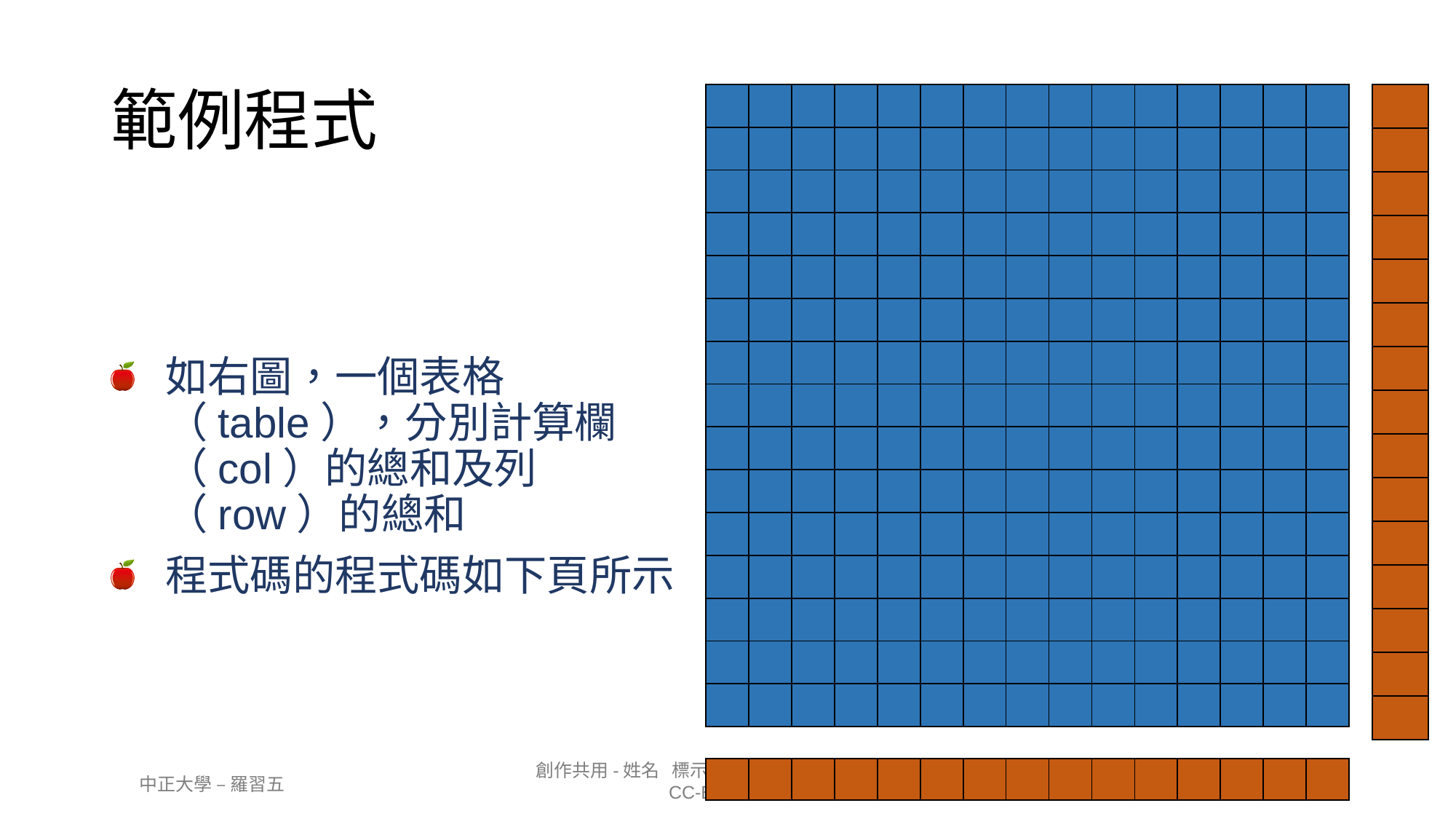

# 範例程式
|  |  |  |  |  |  |  |  |  |  |  |  |  |  |  |
| --- | --- | --- | --- | --- | --- | --- | --- | --- | --- | --- | --- | --- | --- | --- |
|  |  |  |  |  |  |  |  |  |  |  |  |  |  |  |
|  |  |  |  |  |  |  |  |  |  |  |  |  |  |  |
|  |  |  |  |  |  |  |  |  |  |  |  |  |  |  |
|  |  |  |  |  |  |  |  |  |  |  |  |  |  |  |
|  |  |  |  |  |  |  |  |  |  |  |  |  |  |  |
|  |  |  |  |  |  |  |  |  |  |  |  |  |  |  |
|  |  |  |  |  |  |  |  |  |  |  |  |  |  |  |
|  |  |  |  |  |  |  |  |  |  |  |  |  |  |  |
|  |  |  |  |  |  |  |  |  |  |  |  |  |  |  |
|  |  |  |  |  |  |  |  |  |  |  |  |  |  |  |
|  |  |  |  |  |  |  |  |  |  |  |  |  |  |  |
|  |  |  |  |  |  |  |  |  |  |  |  |  |  |  |
|  |  |  |  |  |  |  |  |  |  |  |  |  |  |  |
|  |  |  |  |  |  |  |  |  |  |  |  |  |  |  |
|  |
| --- |
|  |
|  |
|  |
|  |
|  |
|  |
|  |
|  |
|  |
|  |
|  |
|  |
|  |
|  |
如右圖，一個表格（table），分別計算欄（col）的總和及列（row）的總和
程式碼的程式碼如下頁所示
|  |  |  |  |  |  |  |  |  |  |  |  |  |  |  |
| --- | --- | --- | --- | --- | --- | --- | --- | --- | --- | --- | --- | --- | --- | --- |